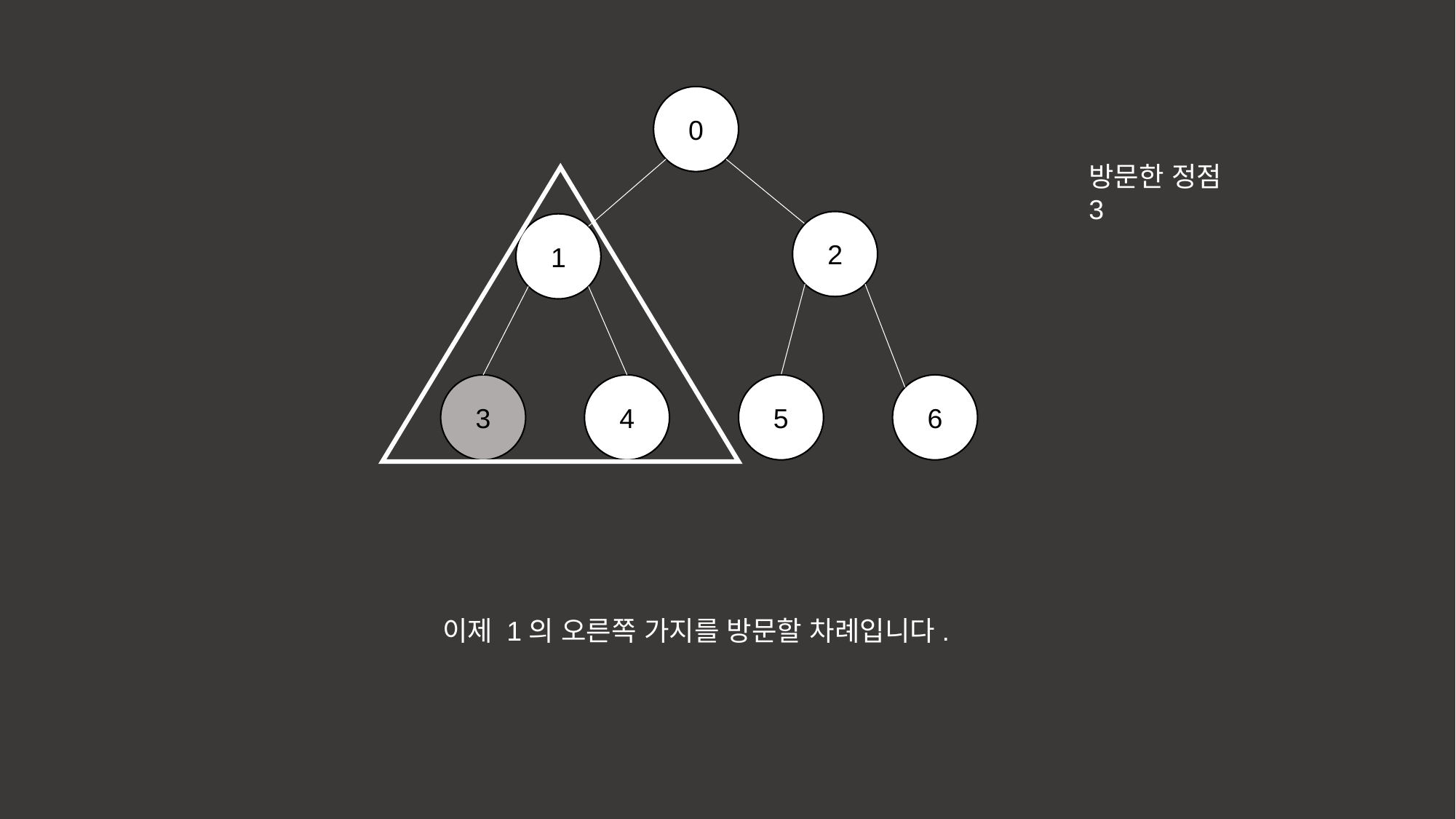

0
방문한 정점
3

2
1
3
4
5
6
이제 1의 오른쪽 가지를 방문할 차례입니다.